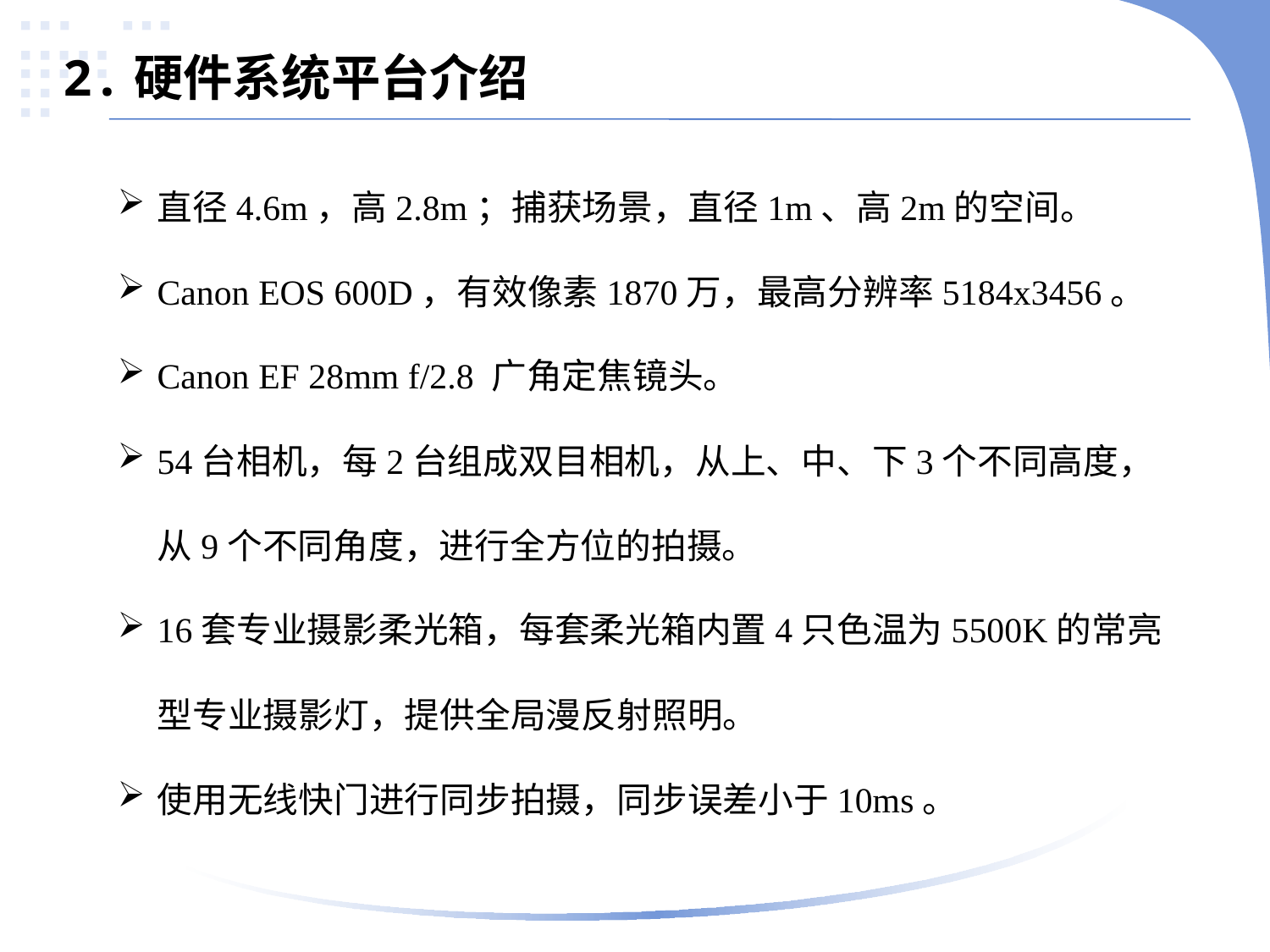

2.硬件系统平台介绍
直径4.6m，高2.8m；捕获场景，直径1m、高2m的空间。
Canon EOS 600D，有效像素1870万，最高分辨率5184x3456。
Canon EF 28mm f/2.8 广角定焦镜头。
54台相机，每2台组成双目相机，从上、中、下3个不同高度，从9个不同角度，进行全方位的拍摄。
16套专业摄影柔光箱，每套柔光箱内置4只色温为5500K的常亮型专业摄影灯，提供全局漫反射照明。
使用无线快门进行同步拍摄，同步误差小于10ms。